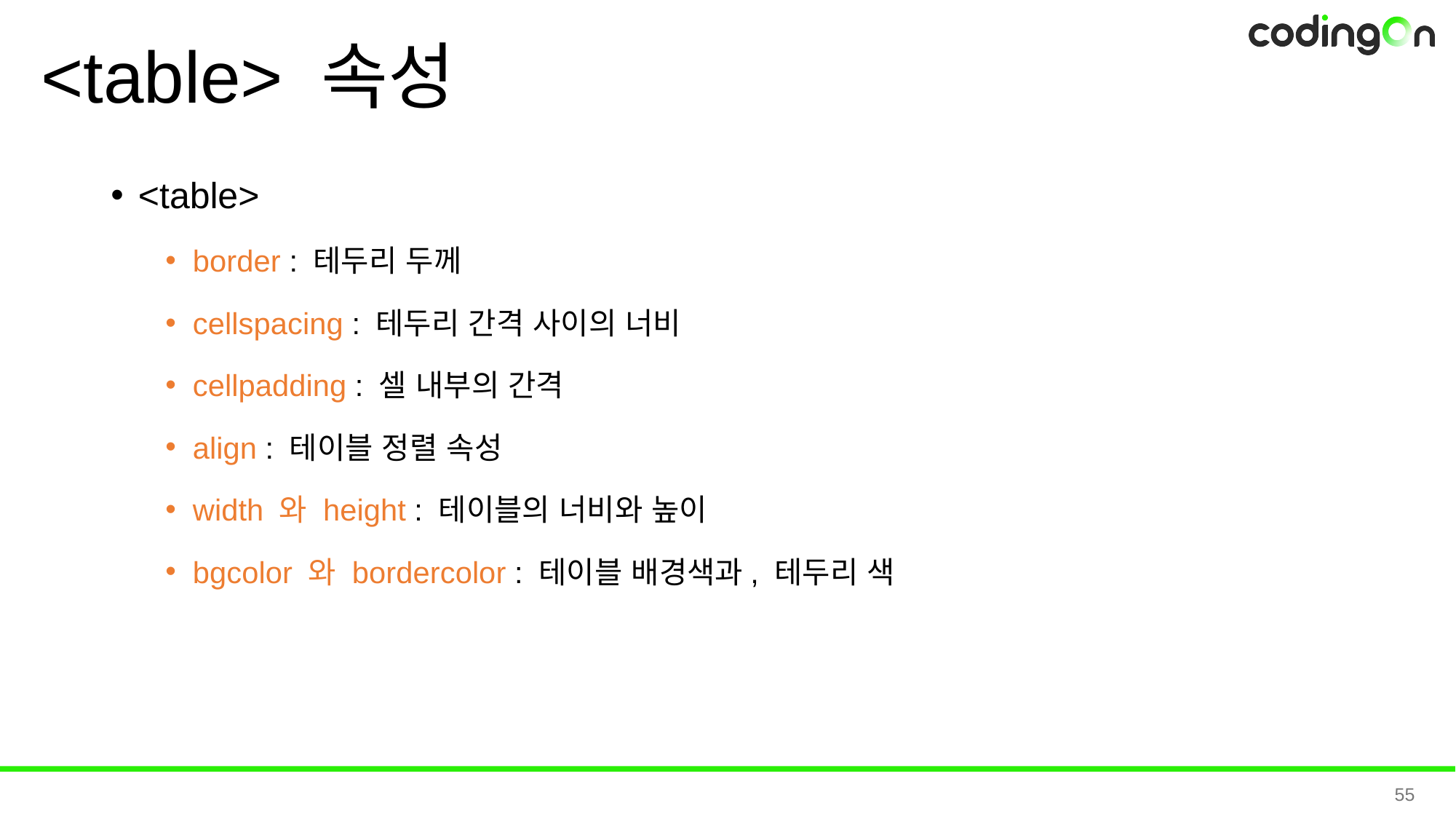

# <table> 속성
<table>
border : 테두리 두께
cellspacing : 테두리 간격 사이의 너비
cellpadding : 셀 내부의 간격
align : 테이블 정렬 속성
width 와 height : 테이블의 너비와 높이
bgcolor 와 bordercolor : 테이블 배경색과, 테두리 색

55